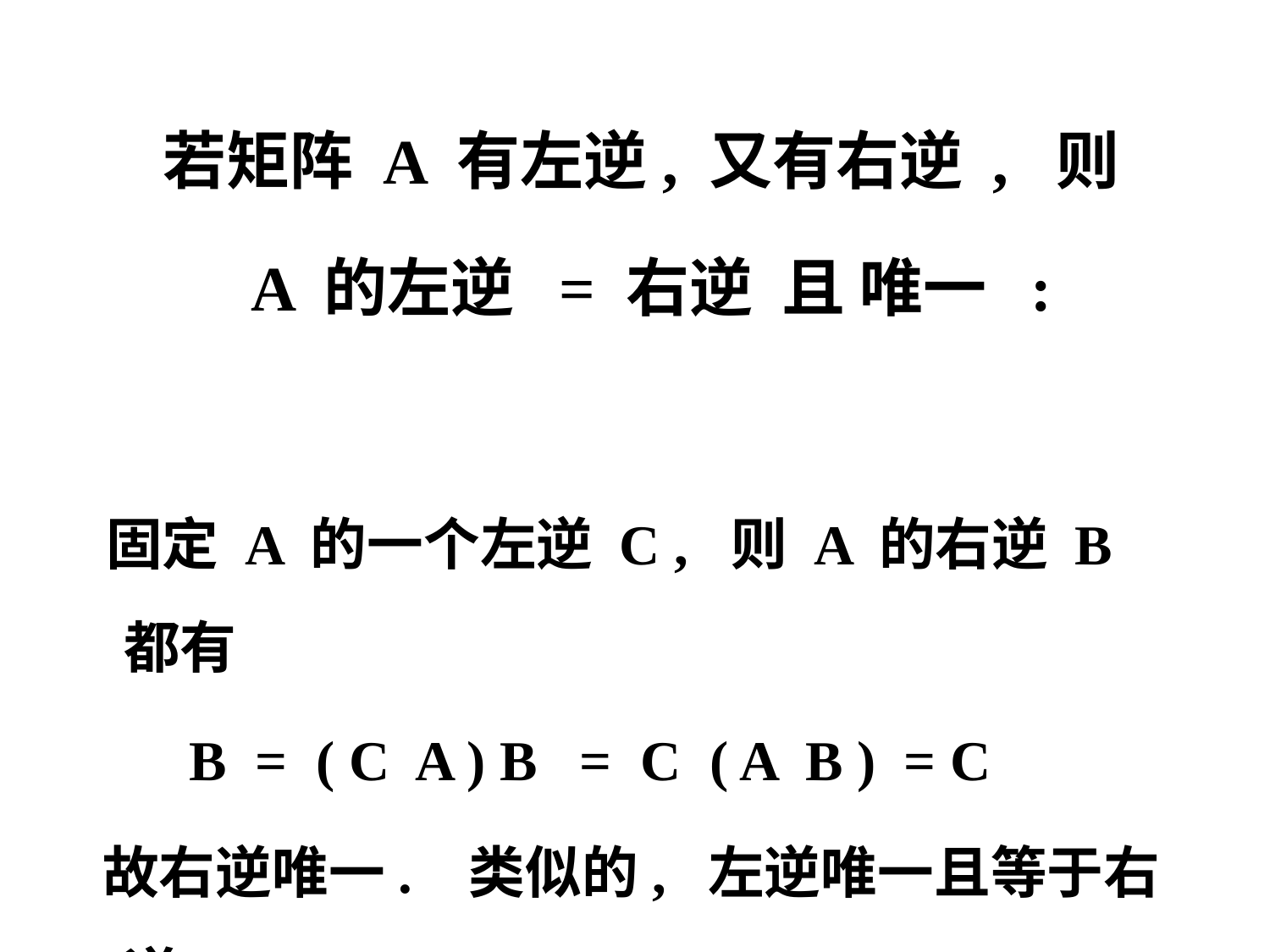

若矩阵 A 有左逆, 又有右逆 ,  则
           A 的左逆  = 右逆  且 唯一  :

 固定 A 的一个左逆 C ,  则 A 的右逆 B 都有
        B  =  ( C  A ) B   =  C  ( A  B )  = C
 故右逆唯一.   类似的,  左逆唯一且等于右逆